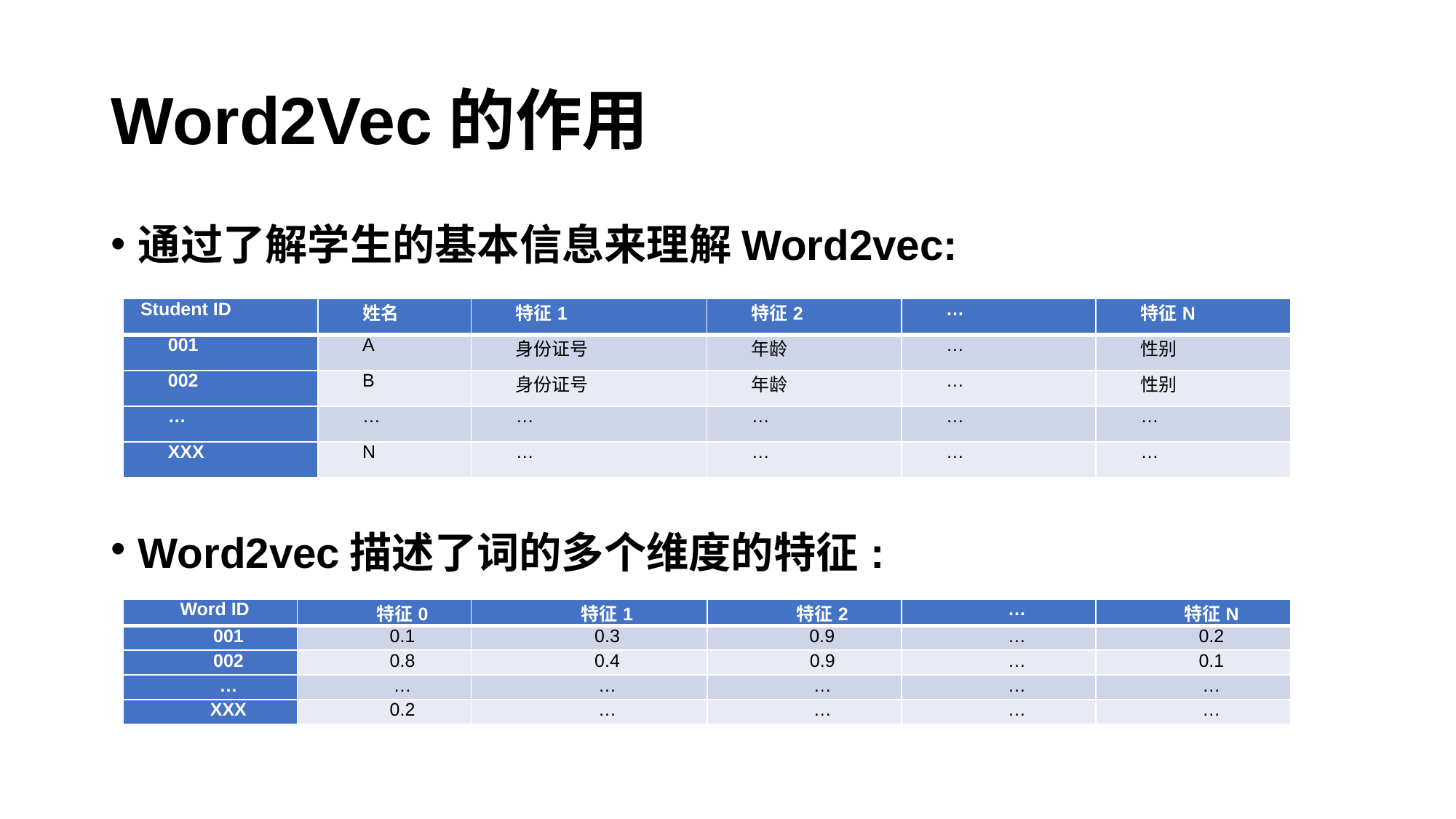

# Word2Vec的作用
通过了解学生的基本信息来理解Word2vec:
| Student ID | 姓名 | 特征1 | 特征2 | … | 特征N |
| --- | --- | --- | --- | --- | --- |
| 001 | A | 身份证号 | 年龄 | … | 性别 |
| 002 | B | 身份证号 | 年龄 | … | 性别 |
| … | … | … | … | … | … |
| XXX | N | … | … | … | … |
Word2vec描述了词的多个维度的特征:

| Word ID | 特征0 | 特征1 | 特征2 | … | 特征N |
| --- | --- | --- | --- | --- | --- |
| 001 | 0.1 | 0.3 | 0.9 | … | 0.2 |
| 002 | 0.8 | 0.4 | 0.9 | … | 0.1 |
| … | … | … | … | … | … |
| XXX | 0.2 | … | … | … | … |